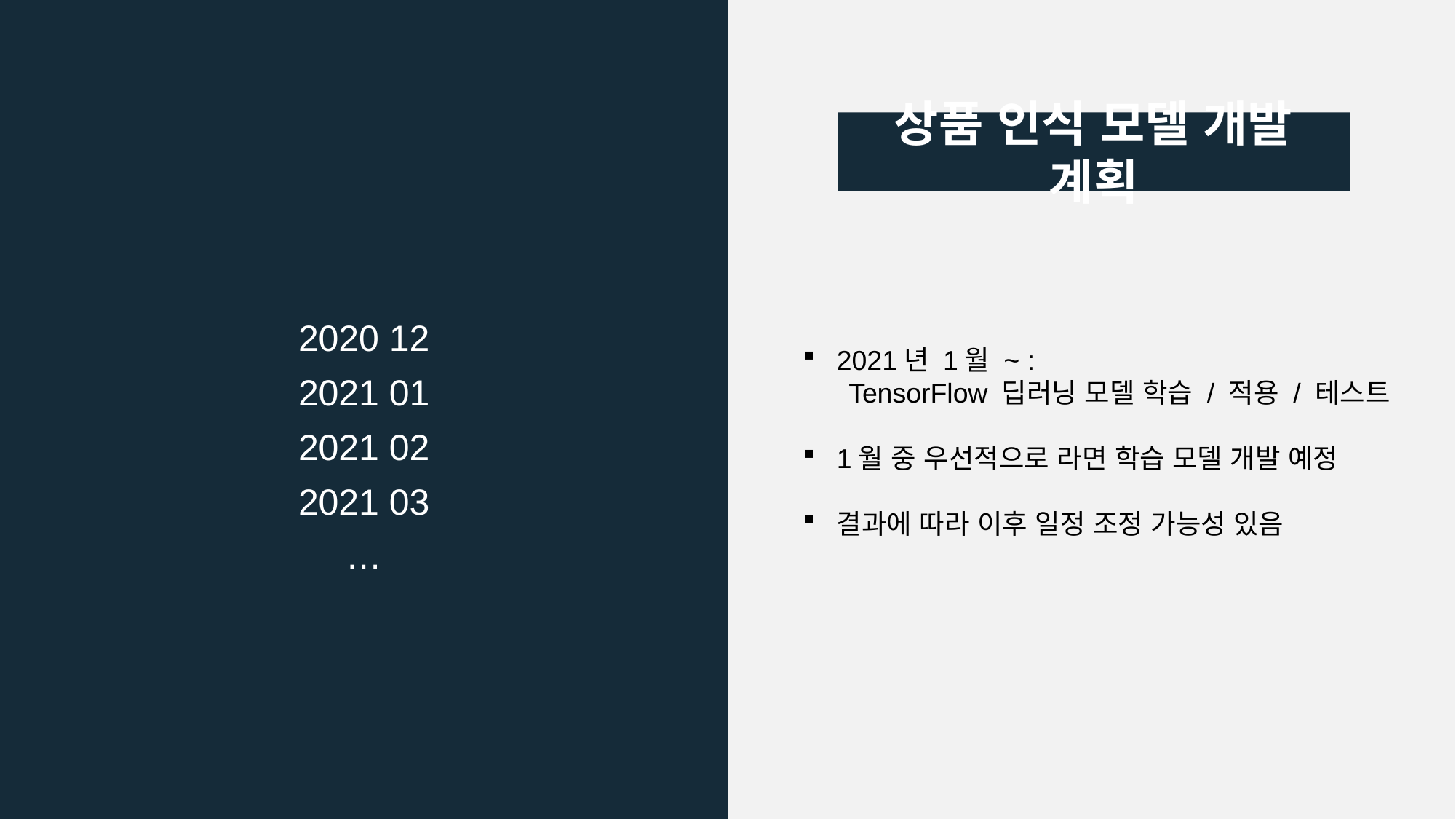

상품 인식 모델 개발 계획
2020 12
2021 01
2021 02
2021 03
…
2021년 1월 ~ :
      TensorFlow 딥러닝 모델 학습 / 적용 / 테스트

1월 중 우선적으로 라면 학습 모델 개발 예정

결과에 따라 이후 일정 조정 가능성 있음